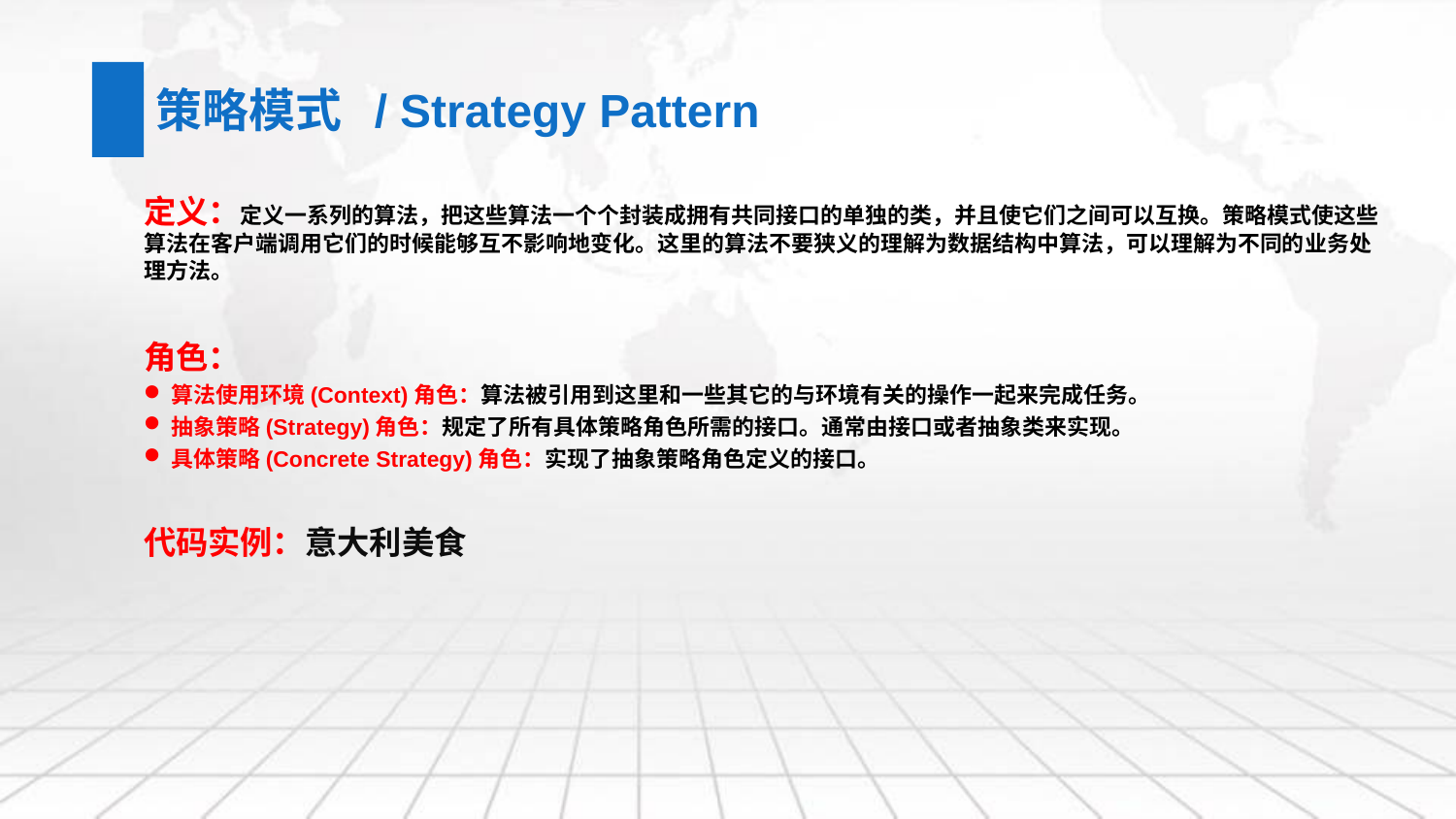

策略模式  / Strategy Pattern
定义：定义一系列的算法，把这些算法一个个封装成拥有共同接口的单独的类，并且使它们之间可以互换。策略模式使这些算法在客户端调用它们的时候能够互不影响地变化。这里的算法不要狭义的理解为数据结构中算法，可以理解为不同的业务处理方法。

角色：
算法使用环境(Context)角色：算法被引用到这里和一些其它的与环境有关的操作一起来完成任务。
抽象策略(Strategy)角色：规定了所有具体策略角色所需的接口。通常由接口或者抽象类来实现。
具体策略(Concrete Strategy)角色：实现了抽象策略角色定义的接口。

代码实例：意大利美食